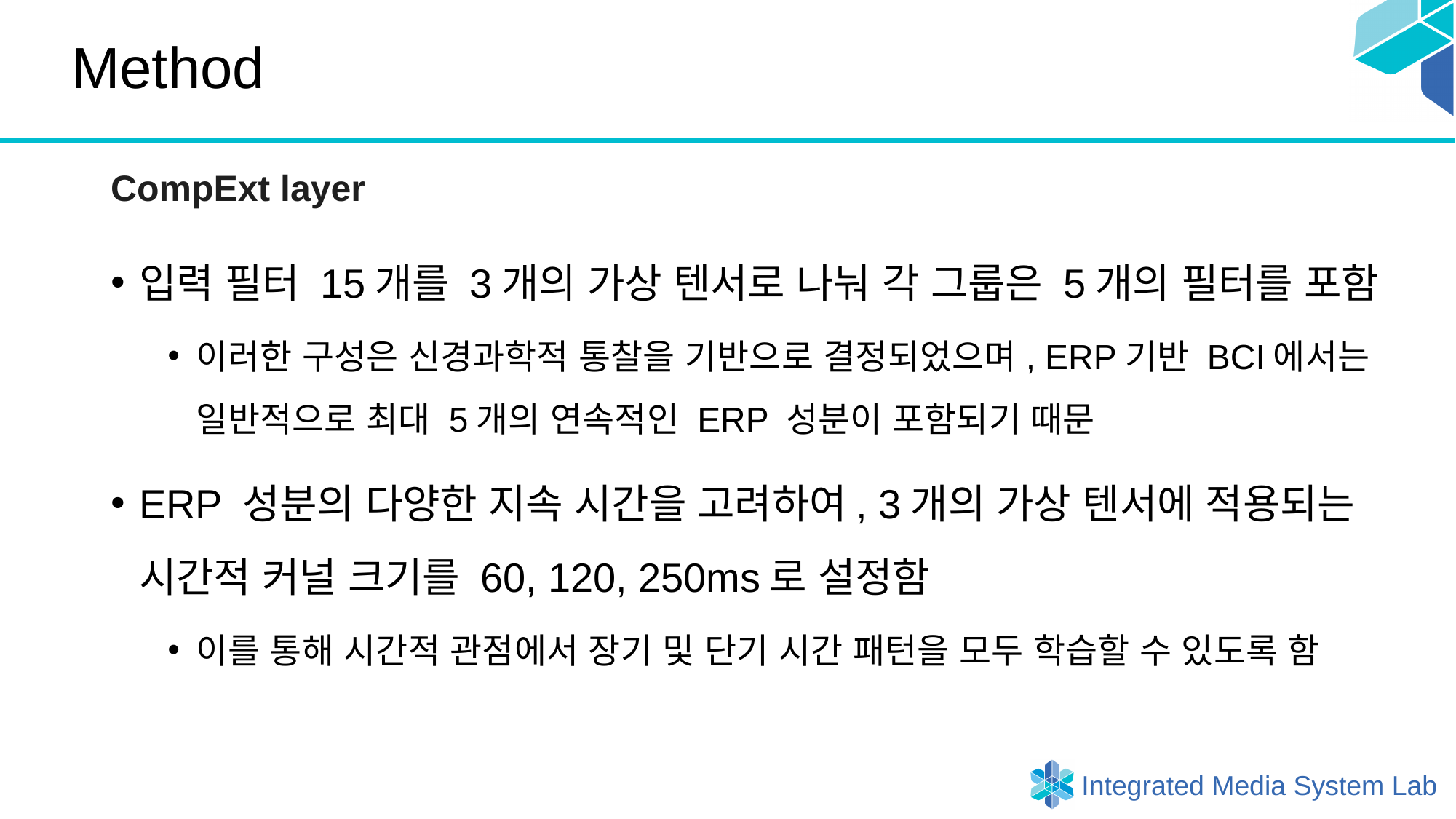

# Method
CompExt layer
입력 필터 15개를 3개의 가상 텐서로 나눠 각 그룹은 5개의 필터를 포함
이러한 구성은 신경과학적 통찰을 기반으로 결정되었으며, ERP기반 BCI에서는 일반적으로 최대 5개의 연속적인 ERP 성분이 포함되기 때문
ERP 성분의 다양한 지속 시간을 고려하여, 3개의 가상 텐서에 적용되는 시간적 커널 크기를 60, 120, 250ms로 설정함
이를 통해 시간적 관점에서 장기 및 단기 시간 패턴을 모두 학습할 수 있도록 함